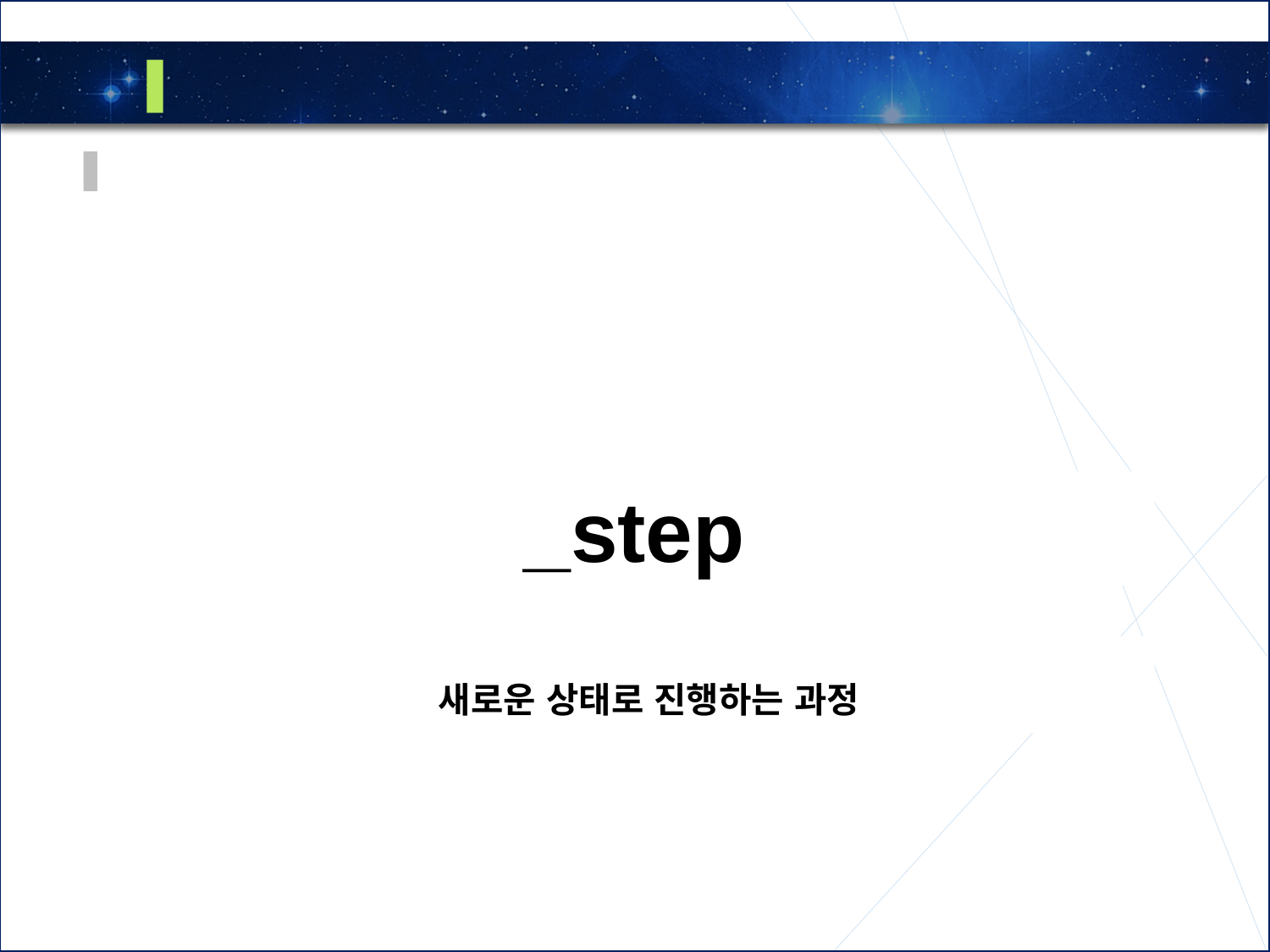

3
OpenAi Gym 환경

 _step
  새로운 상태로 진행하는 과정